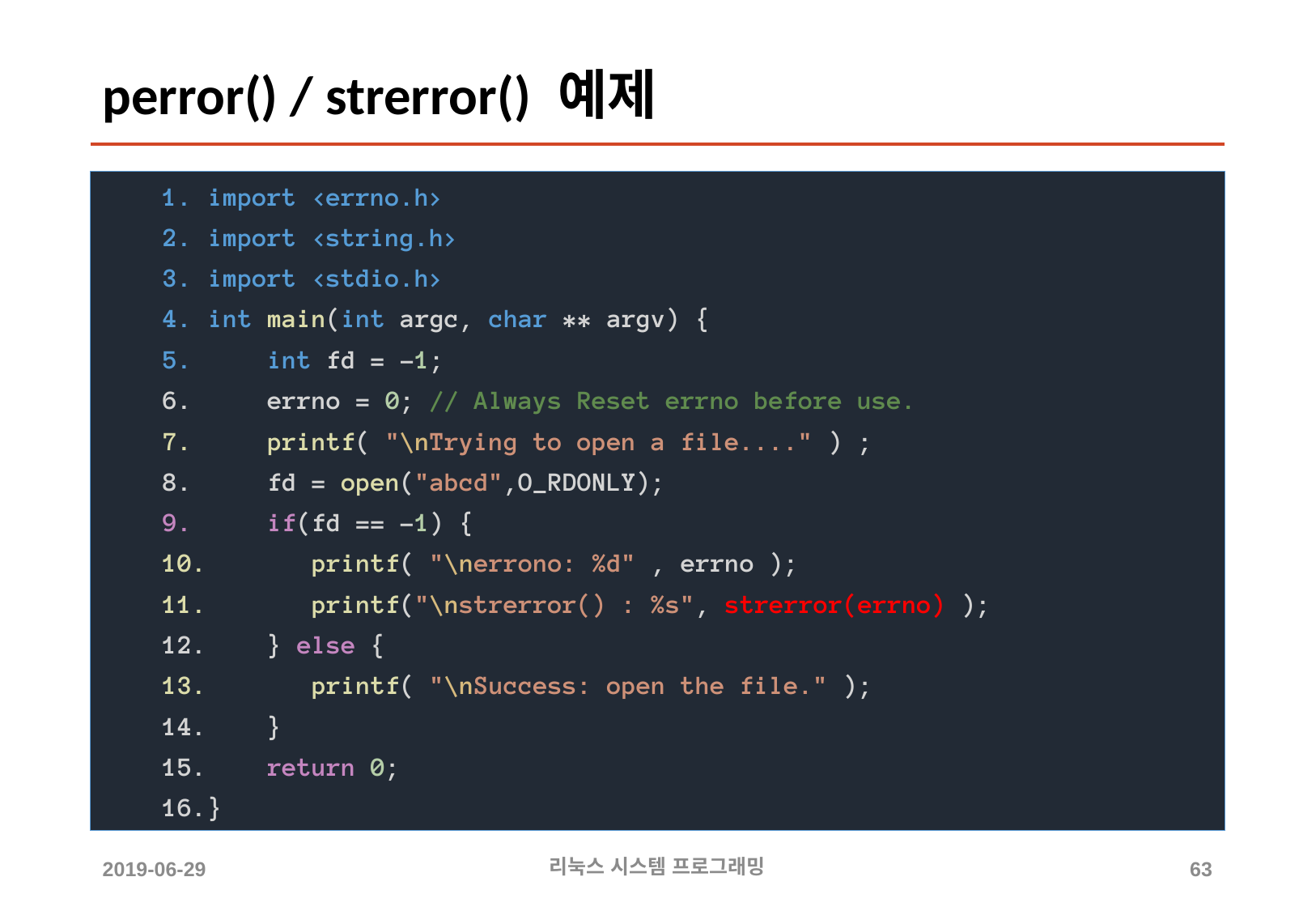

# perror() / strerror() 예제
import <errno.h>
import <string.h>
import <stdio.h>
int main(int argc, char ** argv) {
    int fd = -1;
    errno = 0; // Always Reset errno before use.
    printf( "\nTrying to open a file...." ) ;
    fd = open("abcd",O_RDONLY);
    if(fd == -1) {
       printf( "\nerrono: %d" , errno );
       printf("\nstrerror() : %s", strerror(errno) );
    } else {
       printf( "\nSuccess: open the file." );
    }
    return 0;
}
2019-06-29
리눅스 시스템 프로그래밍
63